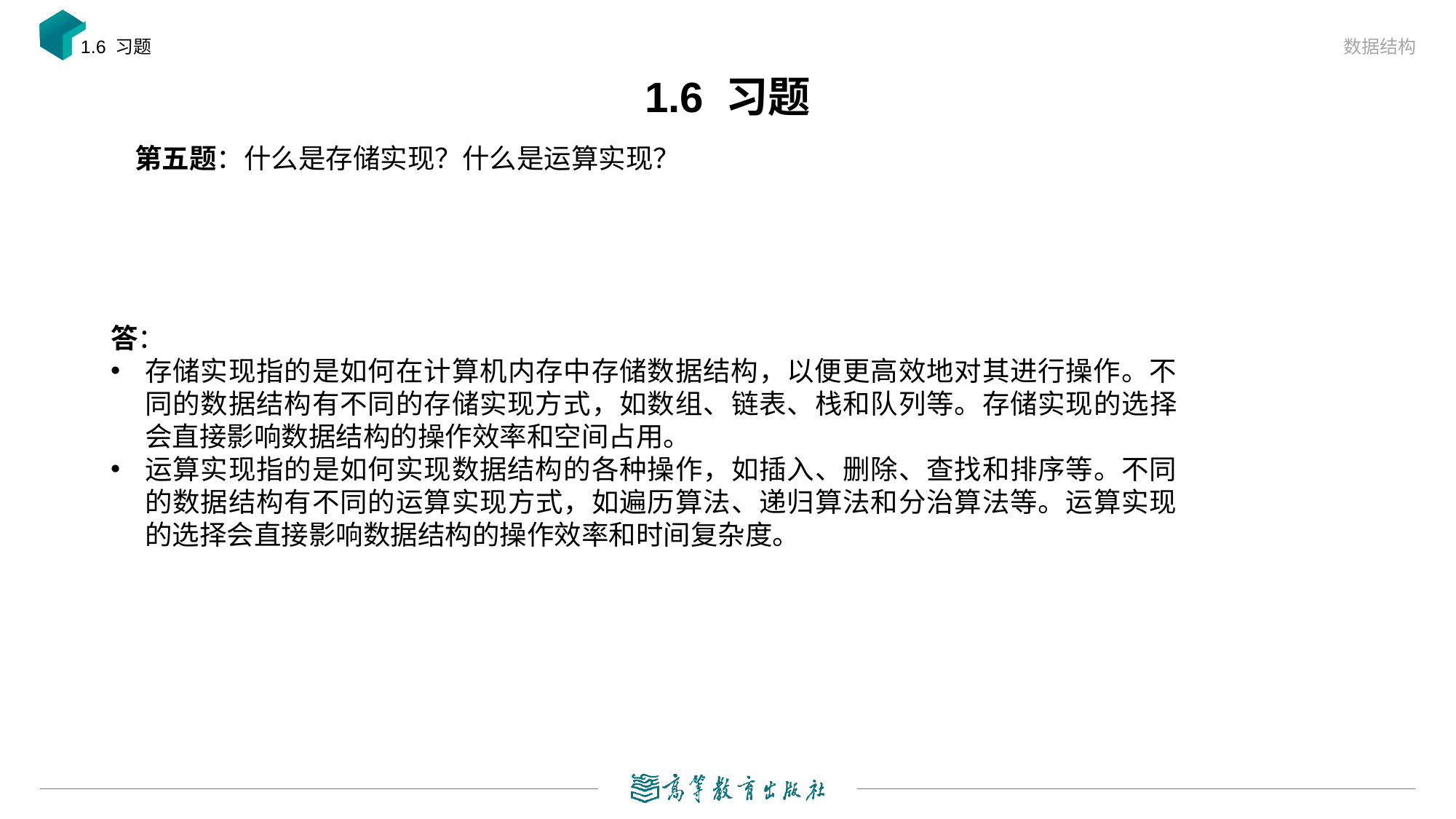

数据结构
1.6 习题
# 1.6 习题
第五题：什么是存储实现？什么是运算实现？
答：
存储实现指的是如何在计算机内存中存储数据结构，以便更高效地对其进行操作。不同的数据结构有不同的存储实现方式，如数组、链表、栈和队列等。存储实现的选择会直接影响数据结构的操作效率和空间占用。
运算实现指的是如何实现数据结构的各种操作，如插入、删除、查找和排序等。不同的数据结构有不同的运算实现方式，如遍历算法、递归算法和分治算法等。运算实现的选择会直接影响数据结构的操作效率和时间复杂度。